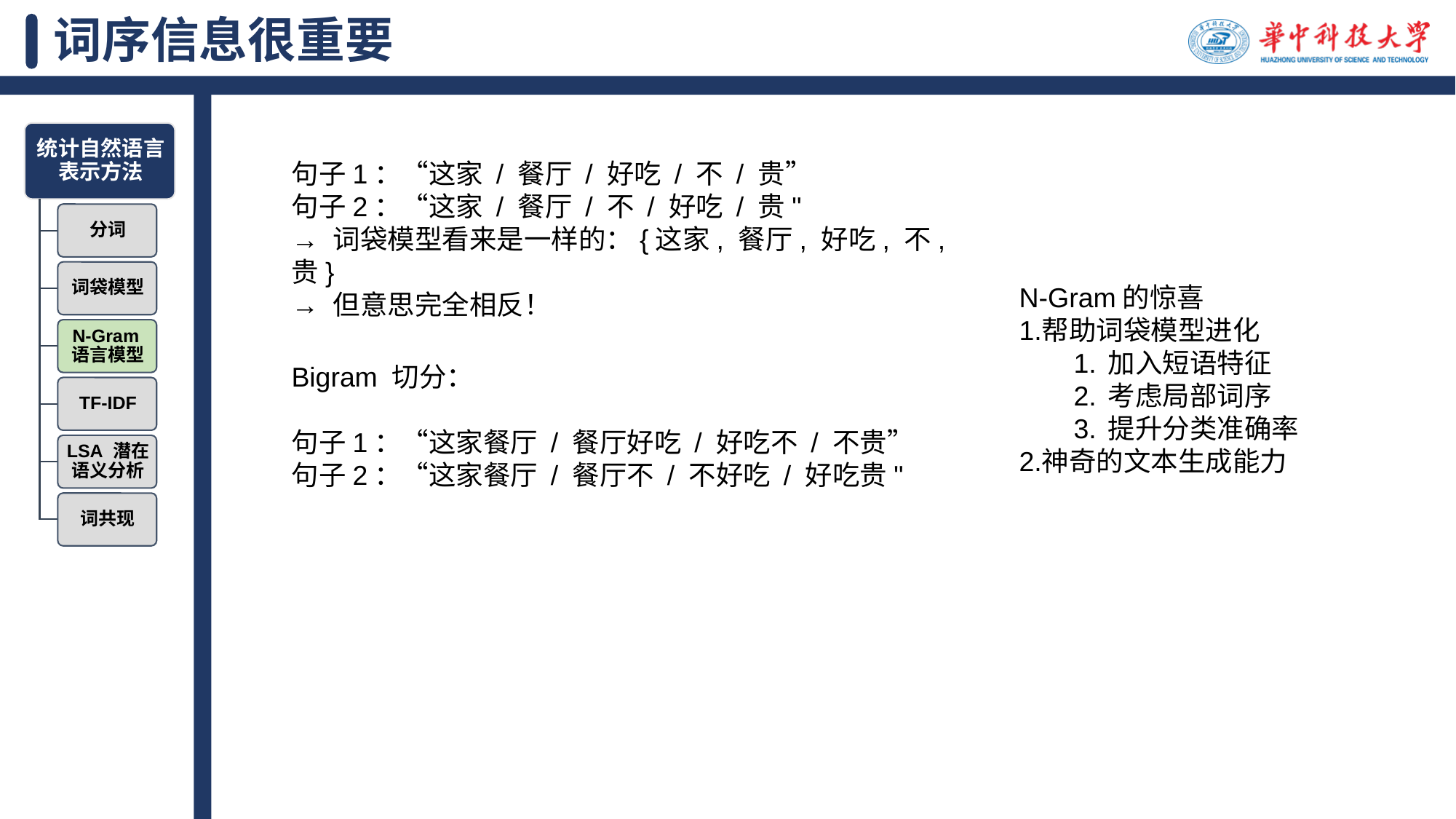

# 词序信息很重要
统计自然语言表示方法
分词
词袋模型
N-Gram语言模型
TF-IDF
LSA 潜在语义分析
词共现
句子1：“这家 / 餐厅 / 好吃 / 不 / 贵”
句子2：“这家 / 餐厅 / 不 / 好吃 / 贵"
→ 词袋模型看来是一样的：{这家, 餐厅, 好吃, 不, 贵}
→ 但意思完全相反！
N-Gram的惊喜
帮助词袋模型进化
加入短语特征
考虑局部词序
提升分类准确率
神奇的文本生成能力
Bigram 切分：

句子1：“这家餐厅 / 餐厅好吃 / 好吃不 / 不贵”
句子2：“这家餐厅 / 餐厅不 / 不好吃 / 好吃贵"